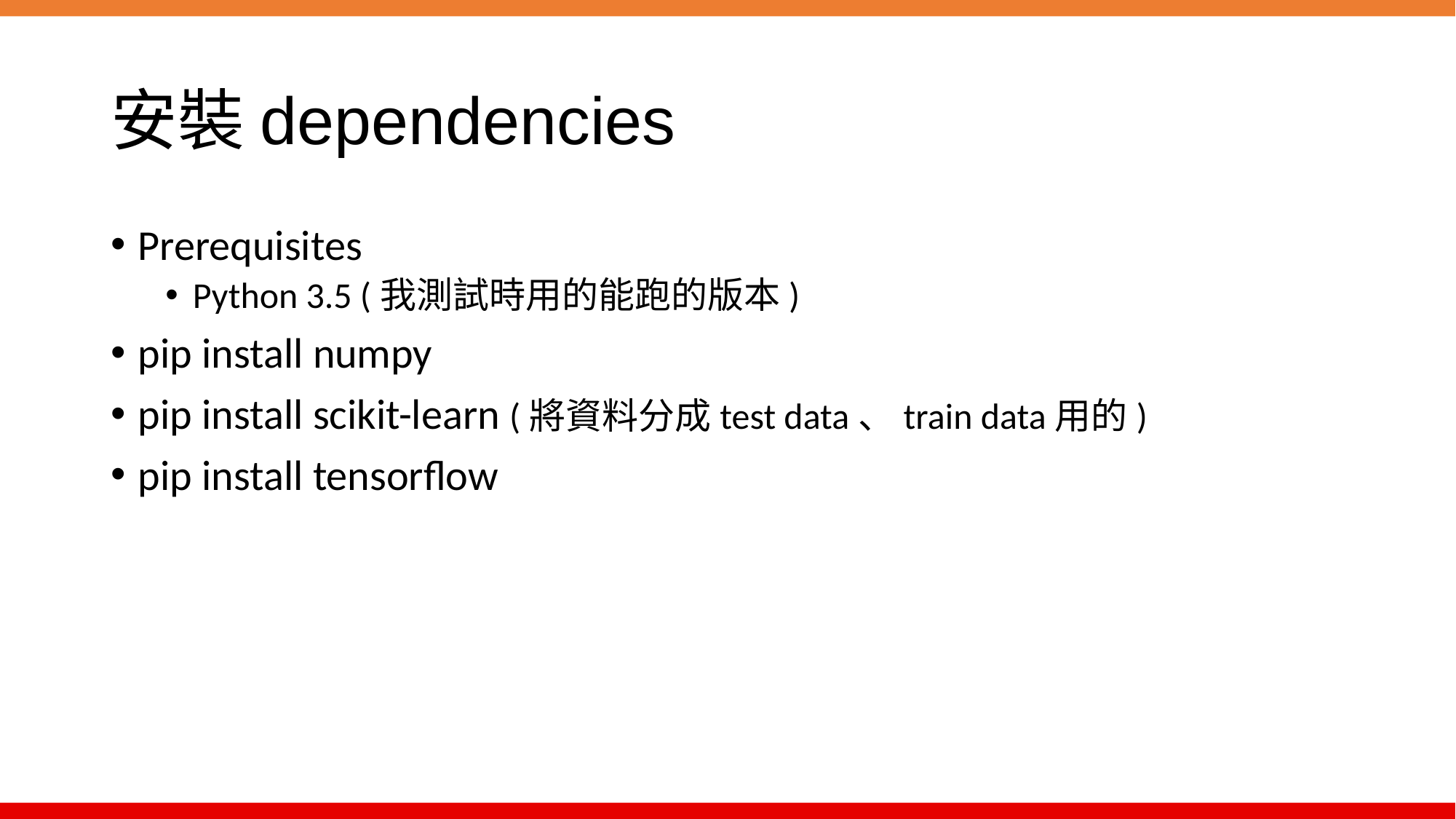

# 安裝dependencies
Prerequisites
Python 3.5 (我測試時用的能跑的版本)
pip install numpy
pip install scikit-learn (將資料分成test data、train data用的)
pip install tensorflow